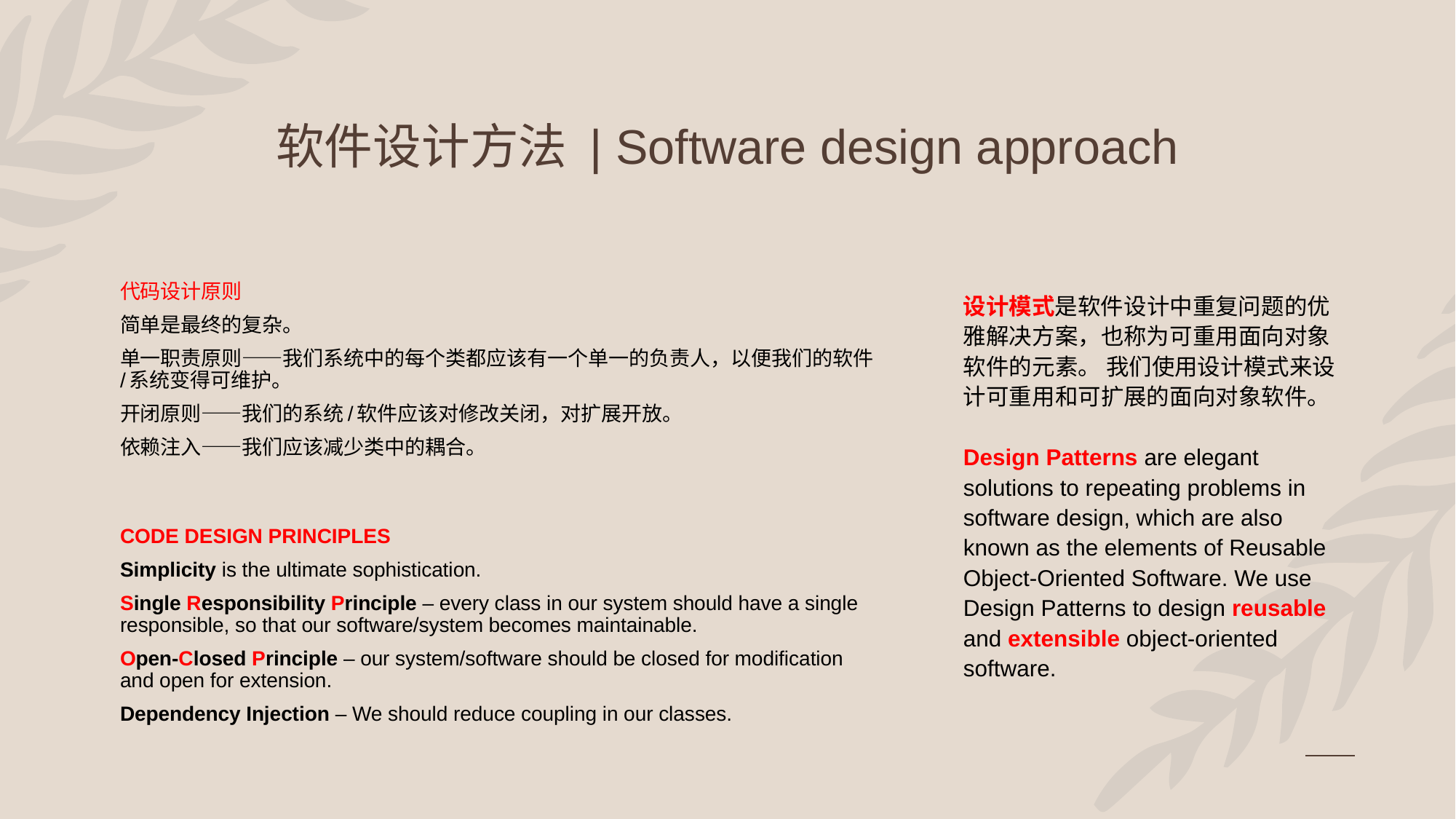

# 软件设计方法 | Software design approach

代码设计原则
简单是最终的复杂。
单一职责原则——我们系统中的每个类都应该有一个单一的负责人，以便我们的软件/系统变得可维护。
开闭原则——我们的系统/软件应该对修改关闭，对扩展开放。
依赖注入——我们应该减少类中的耦合。

CODE DESIGN PRINCIPLES
Simplicity is the ultimate sophistication.
Single Responsibility Principle – every class in our system should have a single responsible, so that our software/system becomes maintainable.
Open-Closed Principle – our system/software should be closed for modification and open for extension.
Dependency Injection – We should reduce coupling in our classes.

设计模式是软件设计中重复问题的优雅解决方案，也称为可重用面向对象软件的元素。 我们使用设计模式来设计可重用和可扩展的面向对象软件。
Design Patterns are elegant solutions to repeating problems in software design, which are also known as the elements of Reusable Object-Oriented Software. We use Design Patterns to design reusable and extensible object-oriented software.